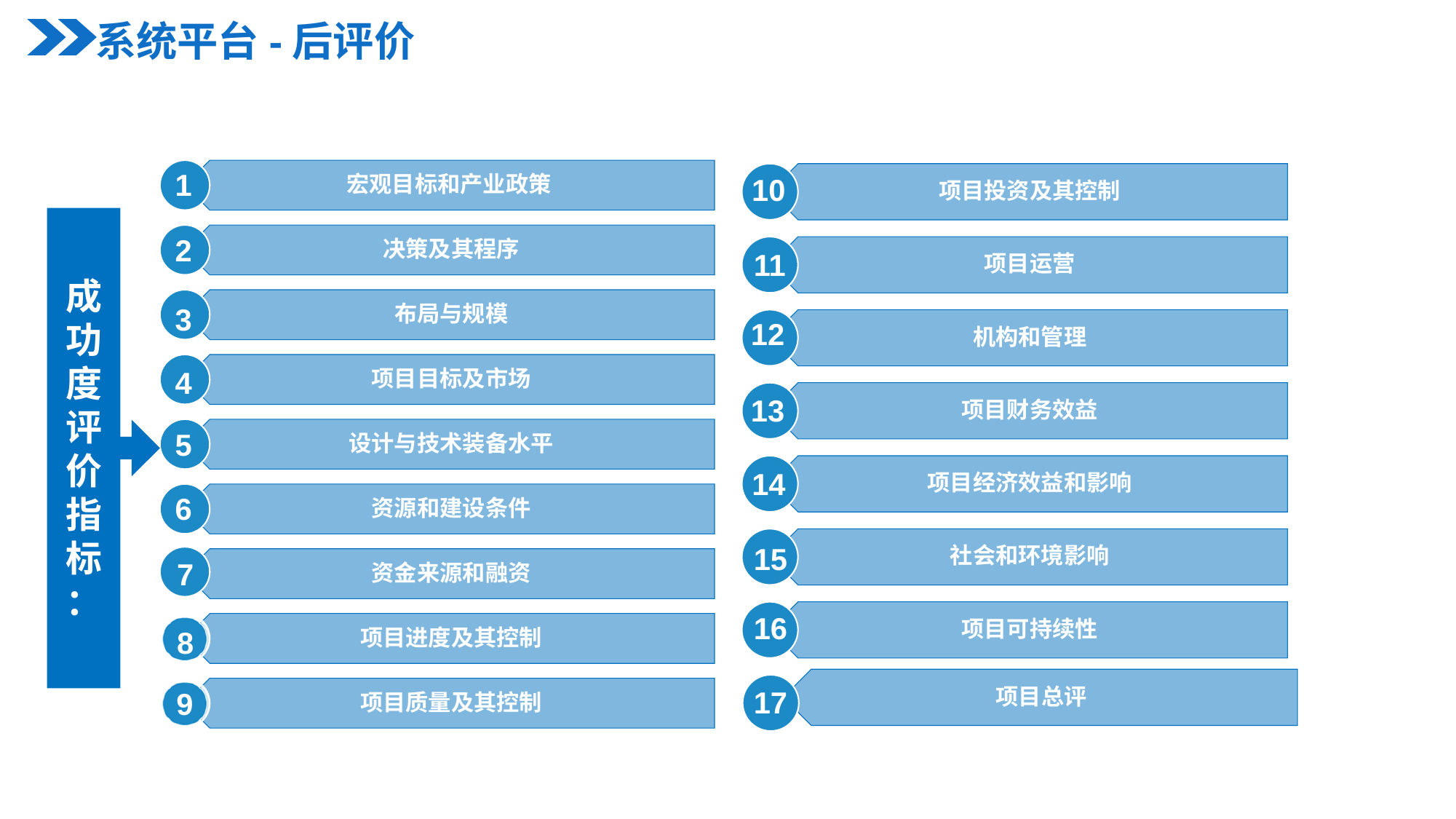

系统平台-后评价

宏观目标和产业政策
决策及其程序
布局与规模
项目目标及市场
设计与技术装备水平
资源和建设条件
资金来源和融资
项目进度及其控制
项目质量及其控制
1
项目投资及其控制
项目运营
机构和管理
项目财务效益
项目经济效益和影响
社会和环境影响
项目可持续性
项目总评
10
成功度评价指标
：
2
11
3
12
4
13
5
14
6
15
7
16
8
17
9
8